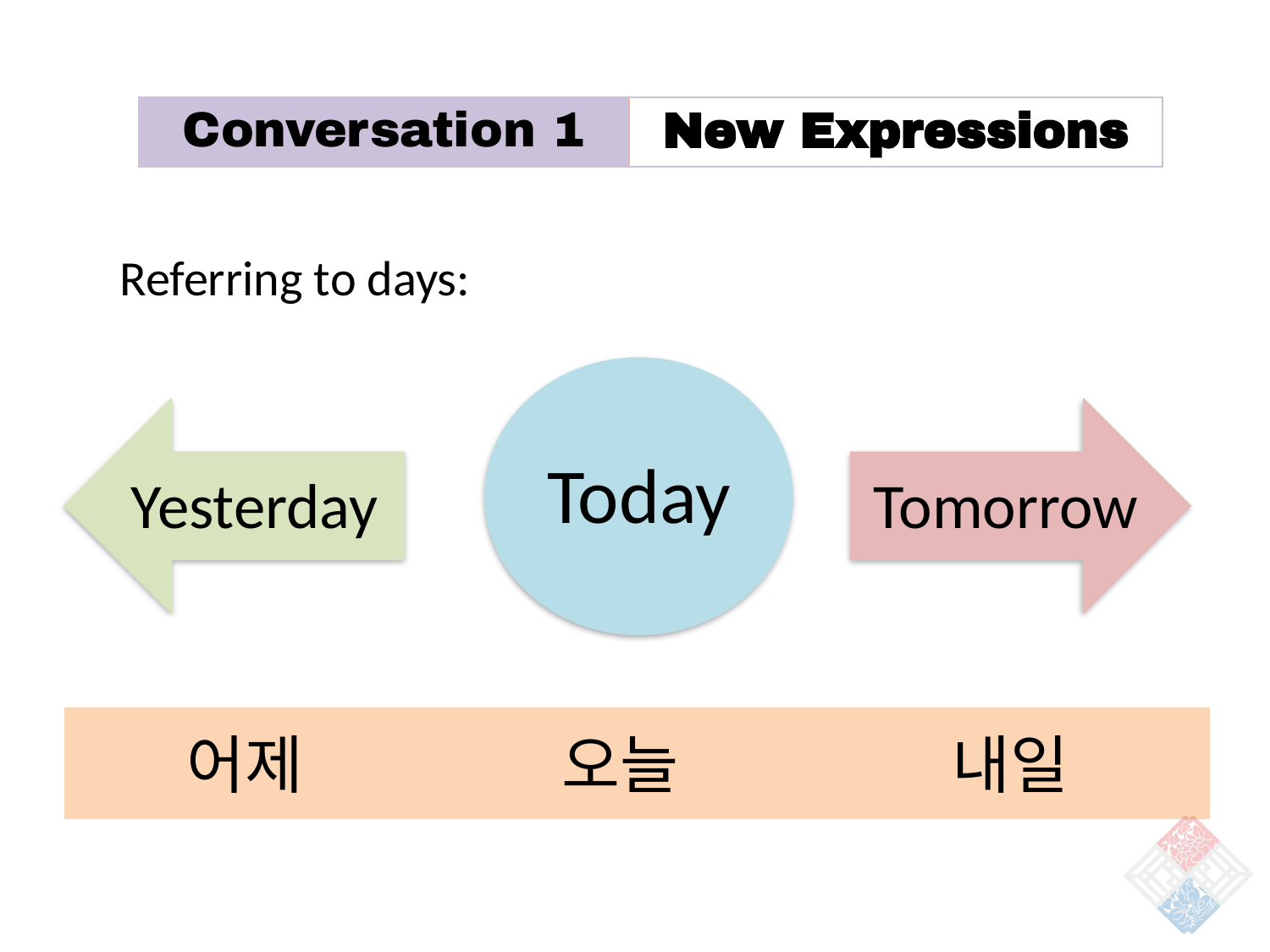

| Conversation 1 | New Expressions |
| --- | --- |
Referring to days:

Today
Yesterday
Tomorrow
|  |  |  |
| --- | --- | --- |
어제
오늘
내일